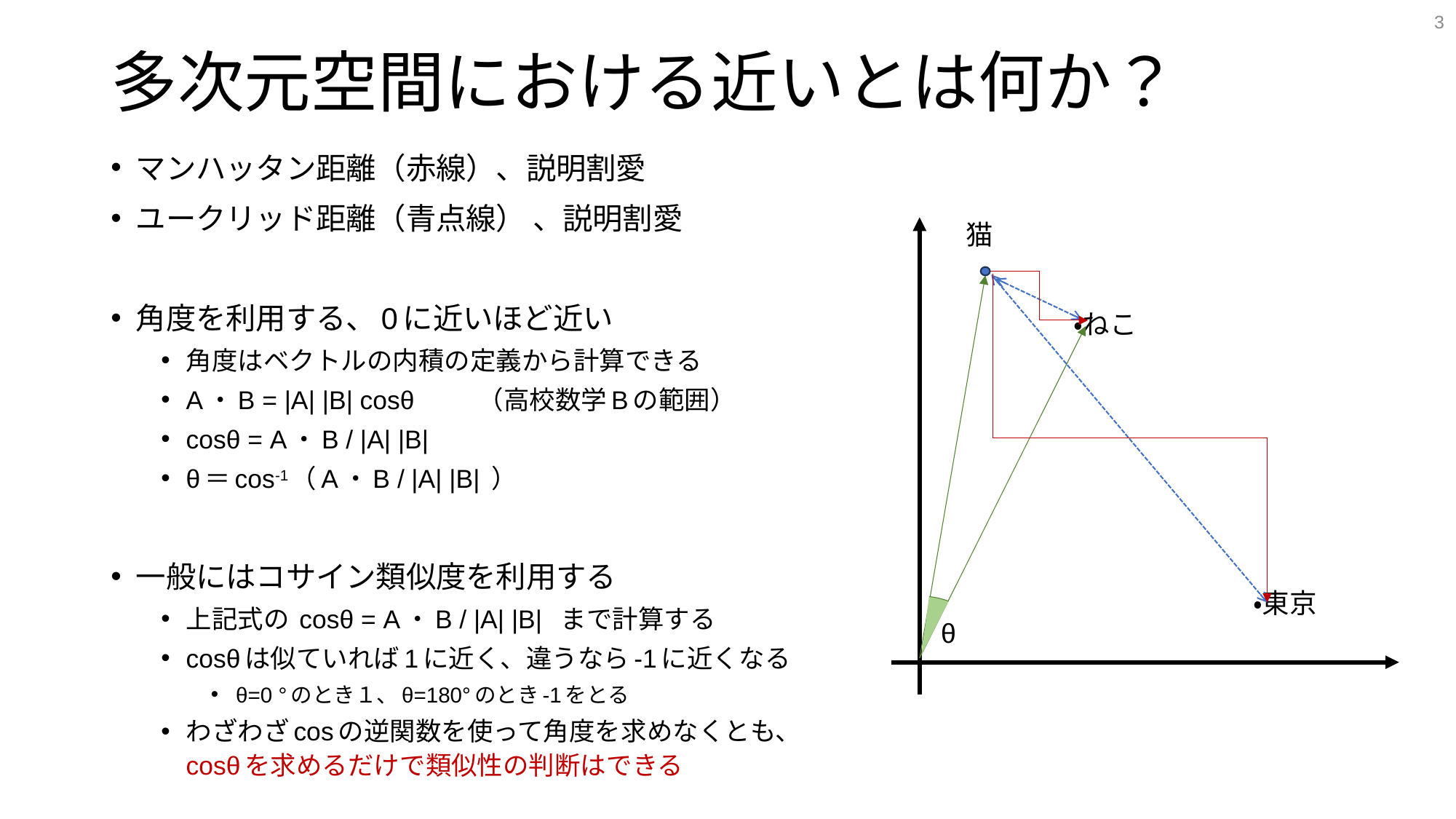

3
# 多次元空間における近いとは何か？
マンハッタン距離（赤線）、説明割愛
ユークリッド距離（青点線） 、説明割愛

角度を利用する、0に近いほど近い
角度はベクトルの内積の定義から計算できる
A・B = |A| |B| cosθ 　　（高校数学Bの範囲）
cosθ = A・B / |A| |B|
θ＝cos-1（A・B / |A| |B| ）

一般にはコサイン類似度を利用する
上記式の cosθ = A・B / |A| |B|  まで計算する
cosθは似ていれば1に近く、違うなら-1に近くなる
θ=0 °のとき１、θ=180°のとき-1をとる
わざわざcosの逆関数を使って角度を求めなくとも、 cosθを求めるだけで類似性の判断はできる

猫

・ねこ
・東京

θ